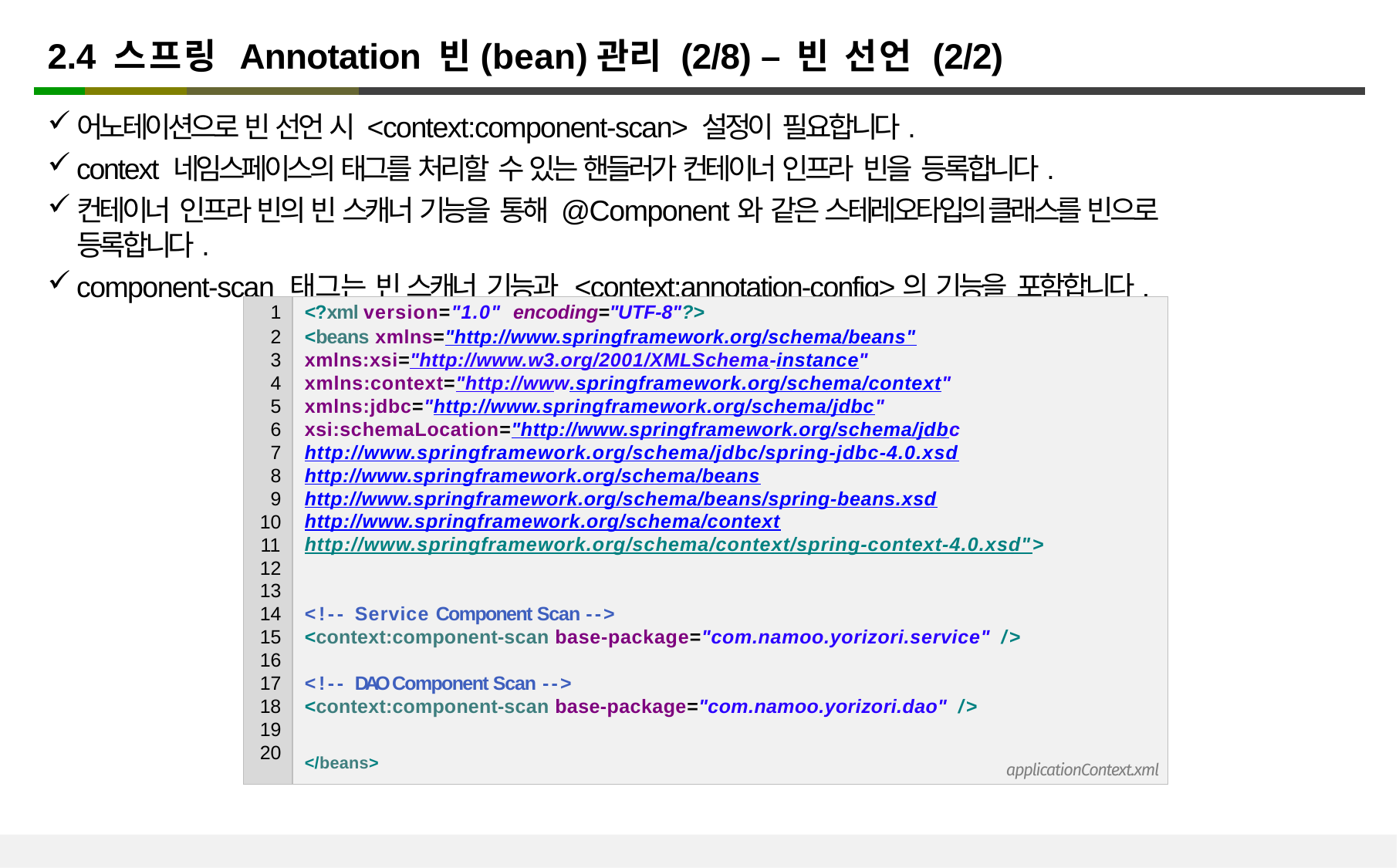

# 2.4 스프링 Annotation 빈(bean)관리 (2/8) – 빈 선언 (2/2)
어노테이션으로 빈 선언 시 <context:component-scan> 설정이 필요합니다.
context 네임스페이스의 태그를  처리할 수 있는 핸들러가 컨테이너  인프라  빈을 등록합니다.
컨테이너 인프라 빈의 빈 스캐너  기능을  통해 @Component와 같은 스테레오타입의 클래스를 빈으로 등록합니다.
component-scan 태그는 빈 스캐너 기능과  <context:annotation-config>의 기능을 포함합니다.

| 1 | <?xml version="1.0" encoding="UTF-8"?> |
| --- | --- |
| 2 | <beans xmlns="http://www.springframework.org/schema/beans" |
| 3 | xmlns:xsi="http://www.w3.org/2001/XMLSchema-instance" |
| 4 | xmlns:context="http://www.springframework.org/schema/context" |
| 5 | xmlns:jdbc="http://www.springframework.org/schema/jdbc" |
| 6 | xsi:schemaLocation="http://www.springframework.org/schema/jdbc |
| 7 | http://www.springframework.org/schema/jdbc/spring-jdbc-4.0.xsd |
| 8 | http://www.springframework.org/schema/beans |
| 9 | http://www.springframework.org/schema/beans/spring-beans.xsd |
| 10 | http://www.springframework.org/schema/context |
| 11 | http://www.springframework.org/schema/context/spring-context-4.0.xsd"> |
| 12 |  |
| 13 |  |
| 14 | <!-- Service Component Scan --> |
| 15 | <context:component-scan base-package="com.namoo.yorizori.service" /> |
| 16 |  |
| 17 | <!-- DAO Component Scan --> |
| 18 | <context:component-scan base-package="com.namoo.yorizori.dao" /> |
| 19 |  |
| 20 | </beans> applicationContext.xml |